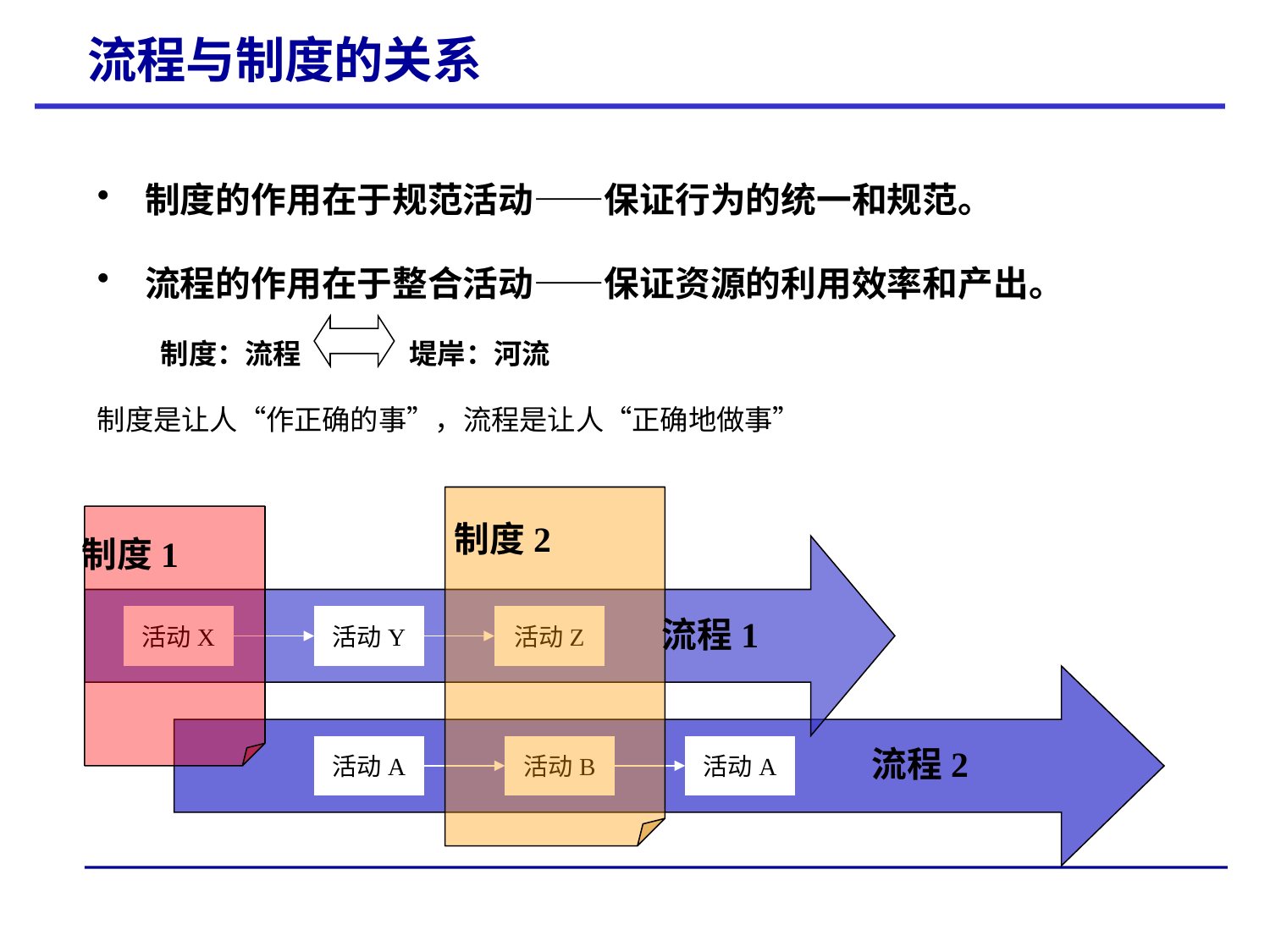

# 流程与制度的关系
制度的作用在于规范活动——保证行为的统一和规范。
流程的作用在于整合活动——保证资源的利用效率和产出。
制度：流程                 堤岸：河流
制度是让人“作正确的事”，流程是让人“正确地做事”

制度2
制度1

活动X
活动Y
活动Z
流程1

活动A
活动B
活动A
流程2